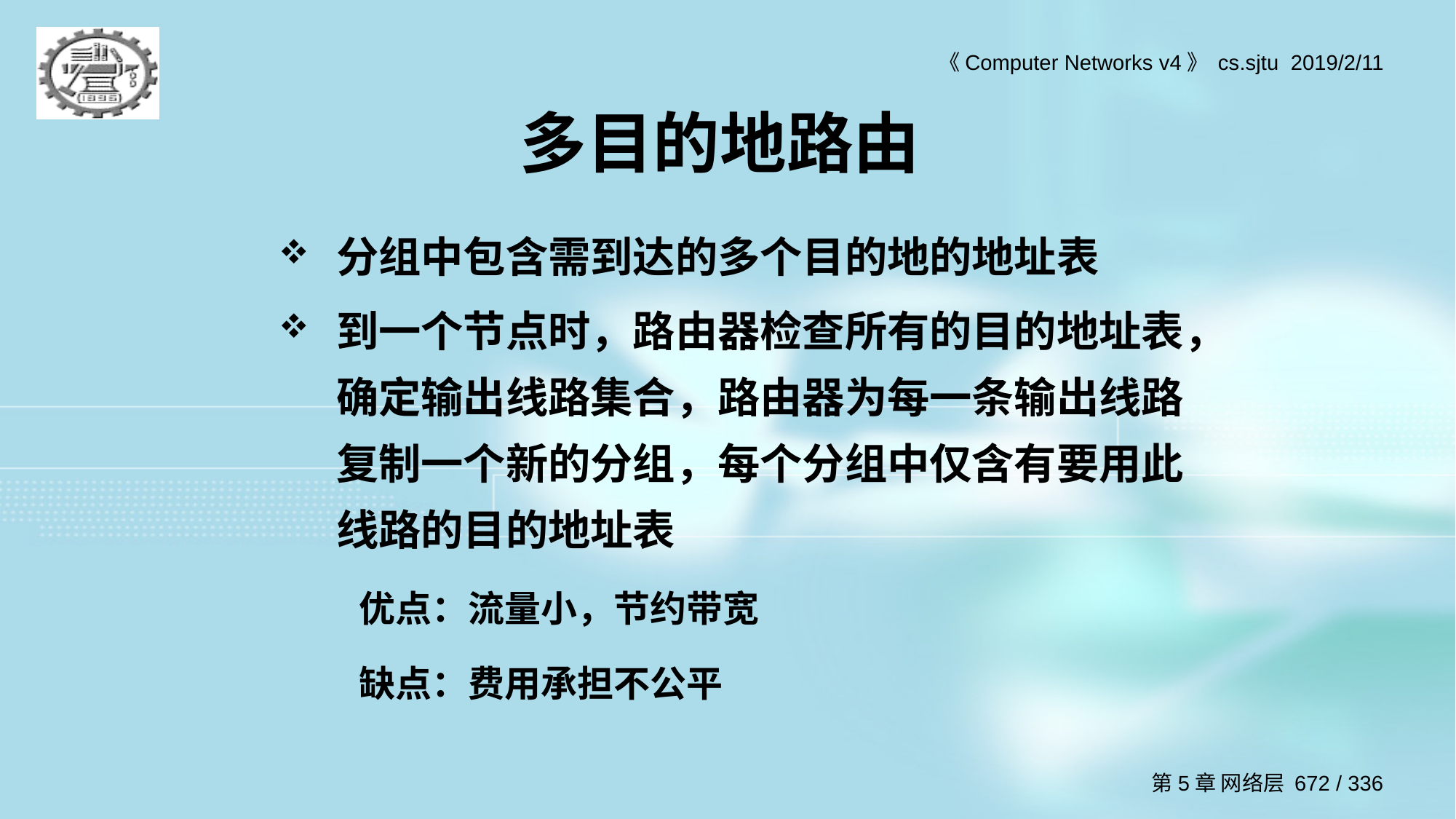

# 多目的地路由
分组中包含需到达的多个目的地的地址表
到一个节点时，路由器检查所有的目的地址表，确定输出线路集合，路由器为每一条输出线路复制一个新的分组，每个分组中仅含有要用此线路的目的地址表
优点：流量小，节约带宽
缺点：费用承担不公平